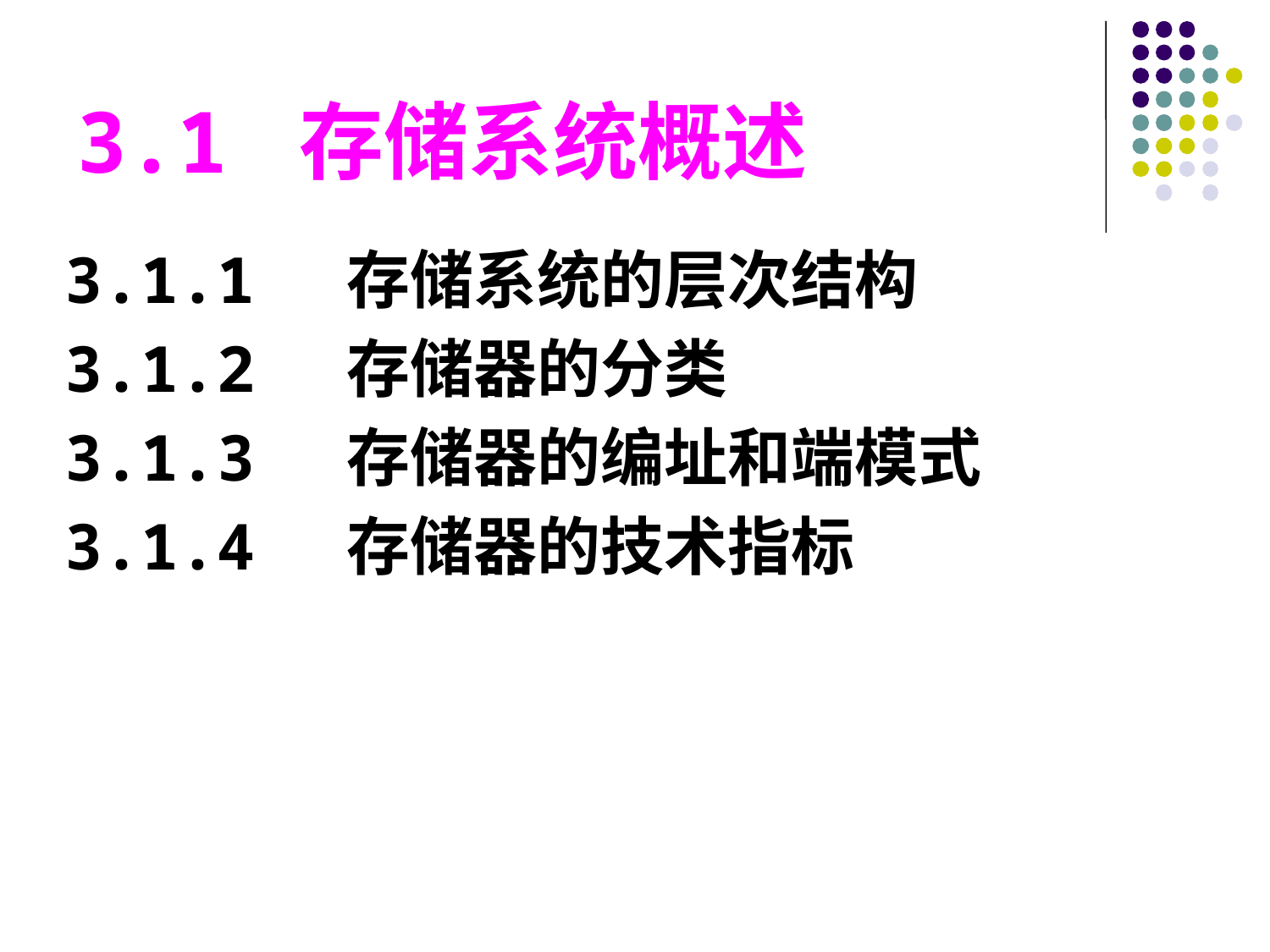

3.1 存储系统概述
3.1.1  存储系统的层次结构
3.1.2  存储器的分类
3.1.3  存储器的编址和端模式
3.1.4  存储器的技术指标
# 3